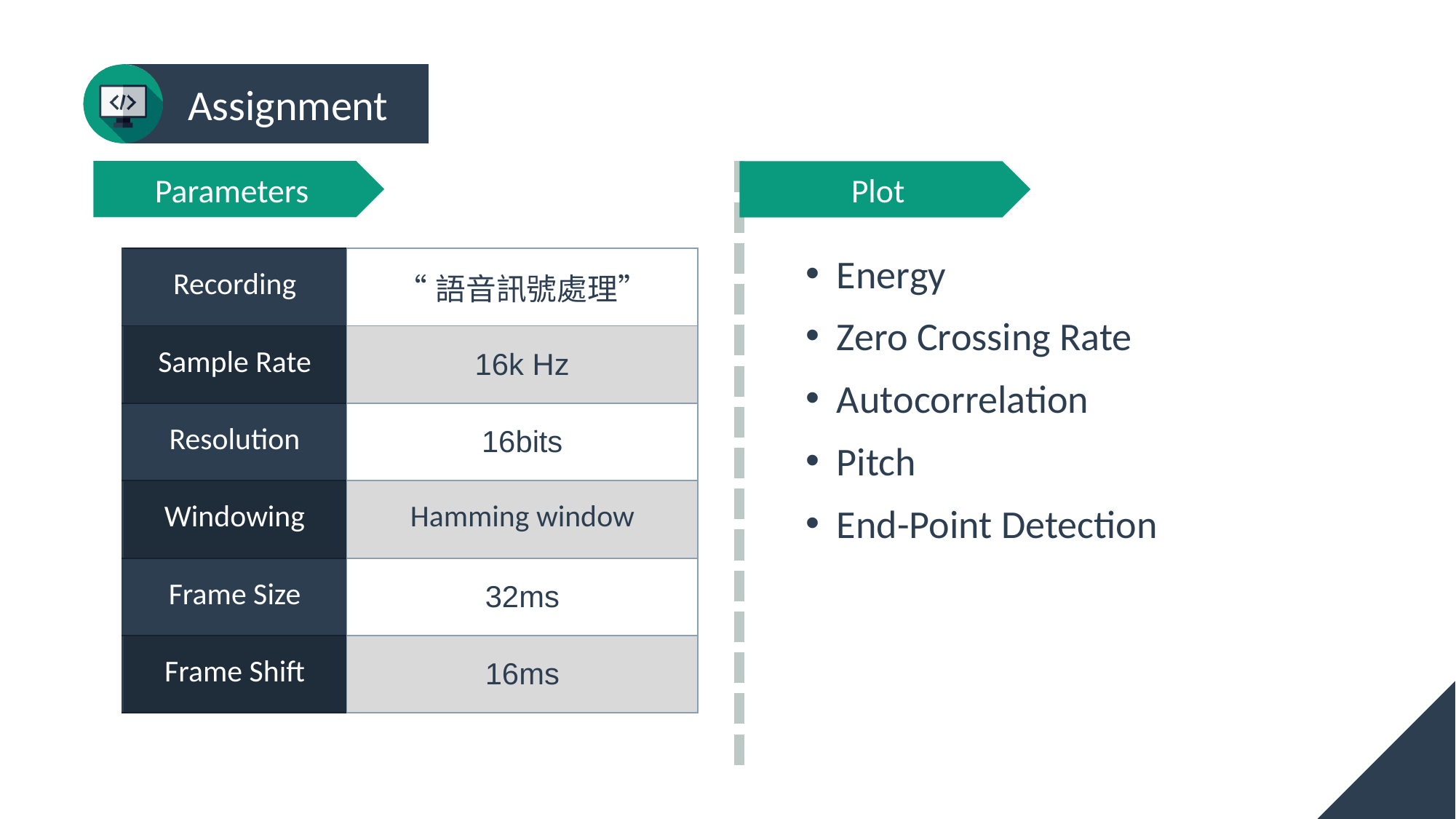

Assignment
Parameters
Plot
Energy
Zero Crossing Rate
Autocorrelation
Pitch
End-Point Detection
| Recording | “語音訊號處理” |
| --- | --- |
| Sample Rate | 16k Hz |
| Resolution | 16bits |
| Windowing | Hamming window |
| Frame Size | 32ms |
| Frame Shift | 16ms |

26